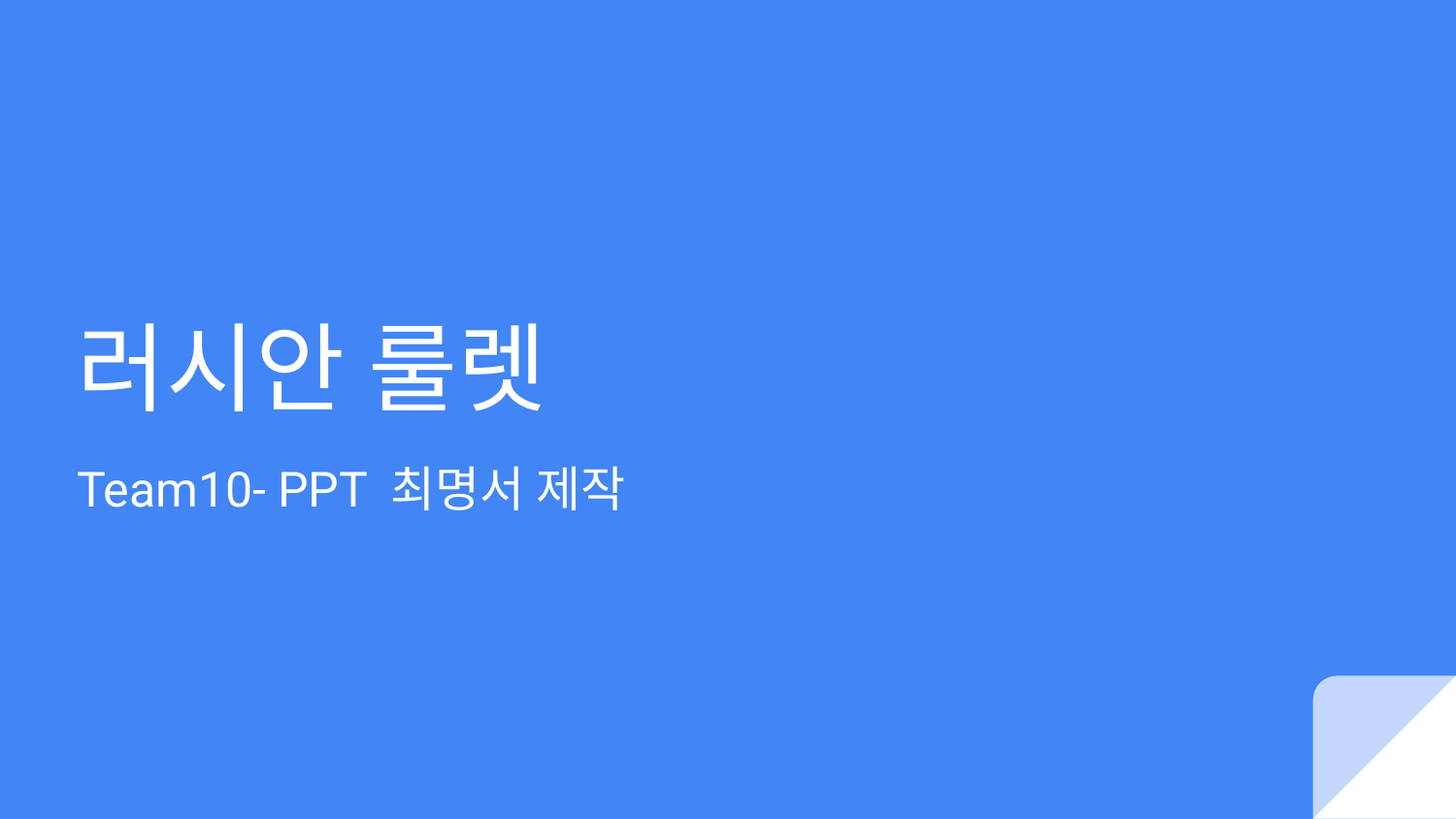

# 러시안 룰렛
Team10- PPT 최명서 제작